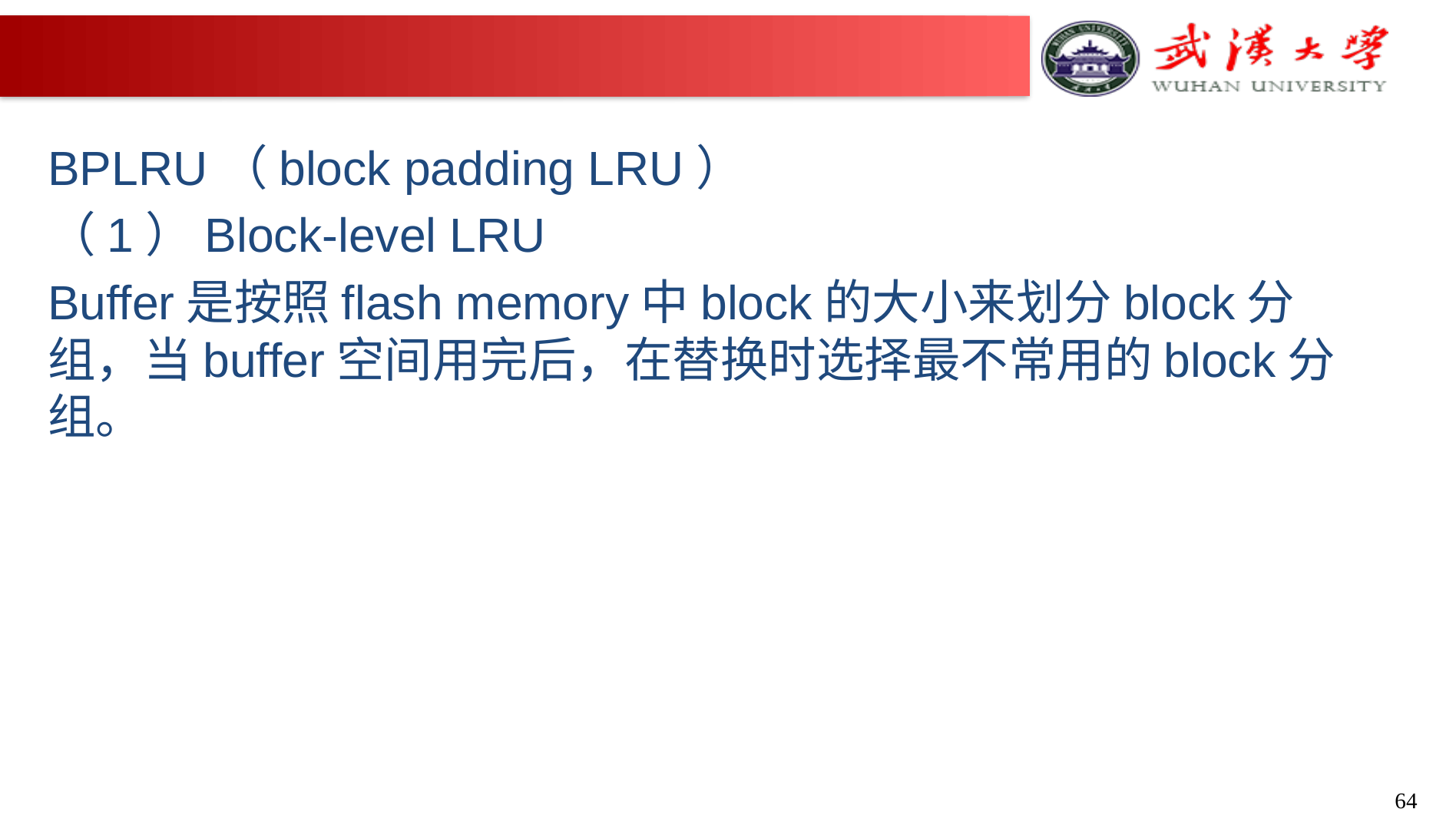

#
BPLRU（block padding LRU）
（1）Block-level LRU
Buffer是按照flash memory中block的大小来划分block分组，当buffer空间用完后，在替换时选择最不常用的block分组。